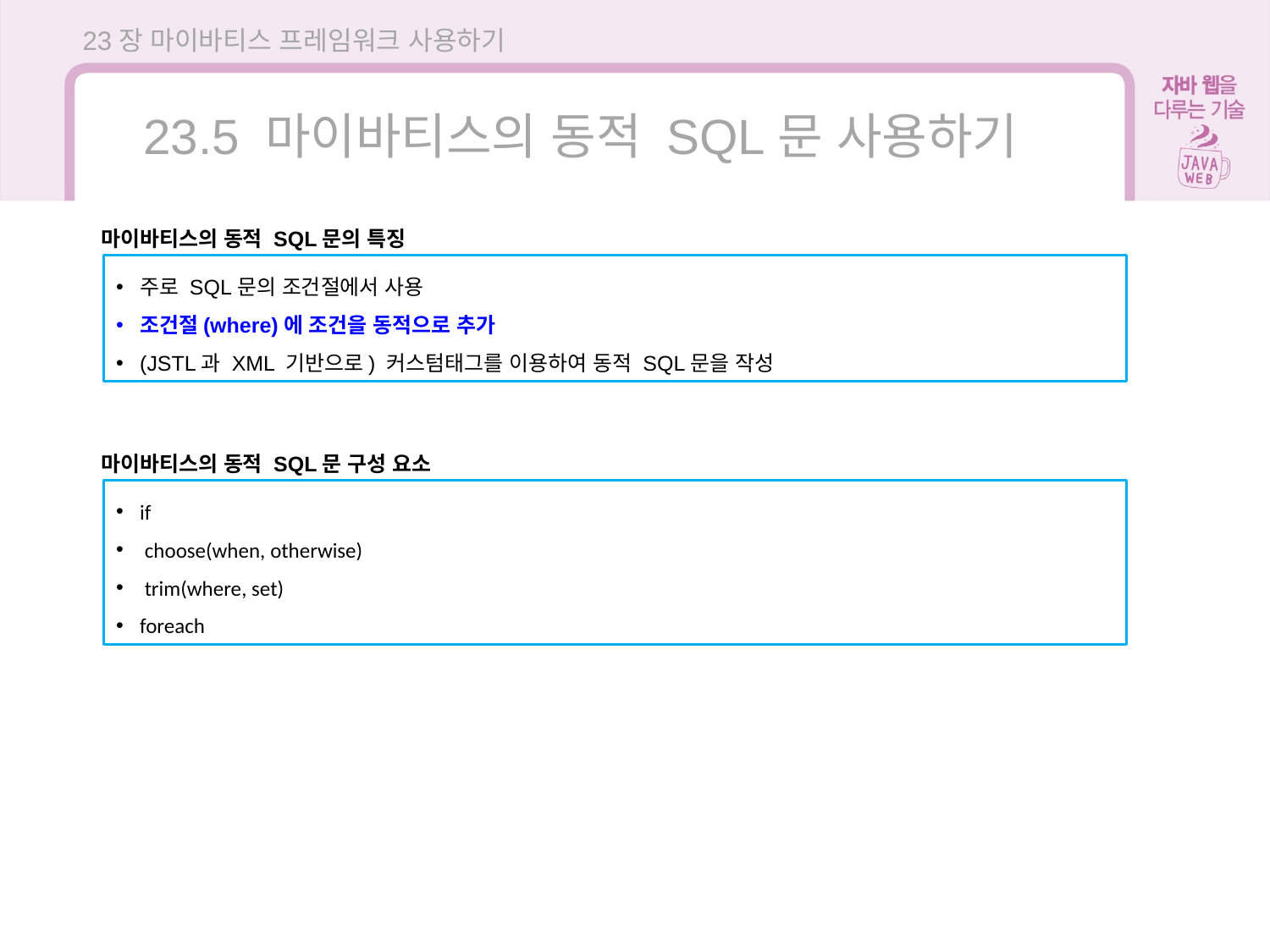

23장 마이바티스 프레임워크 사용하기
23.5 마이바티스의 동적 SQL문 사용하기
마이바티스의 동적 SQL문의 특징
주로 SQL문의 조건절에서 사용
조건절(where)에 조건을 동적으로 추가
(JSTL과 XML 기반으로) 커스텀태그를 이용하여 동적 SQL문을 작성
마이바티스의 동적 SQL문 구성 요소
if
 choose(when, otherwise)
 trim(where, set)
foreach